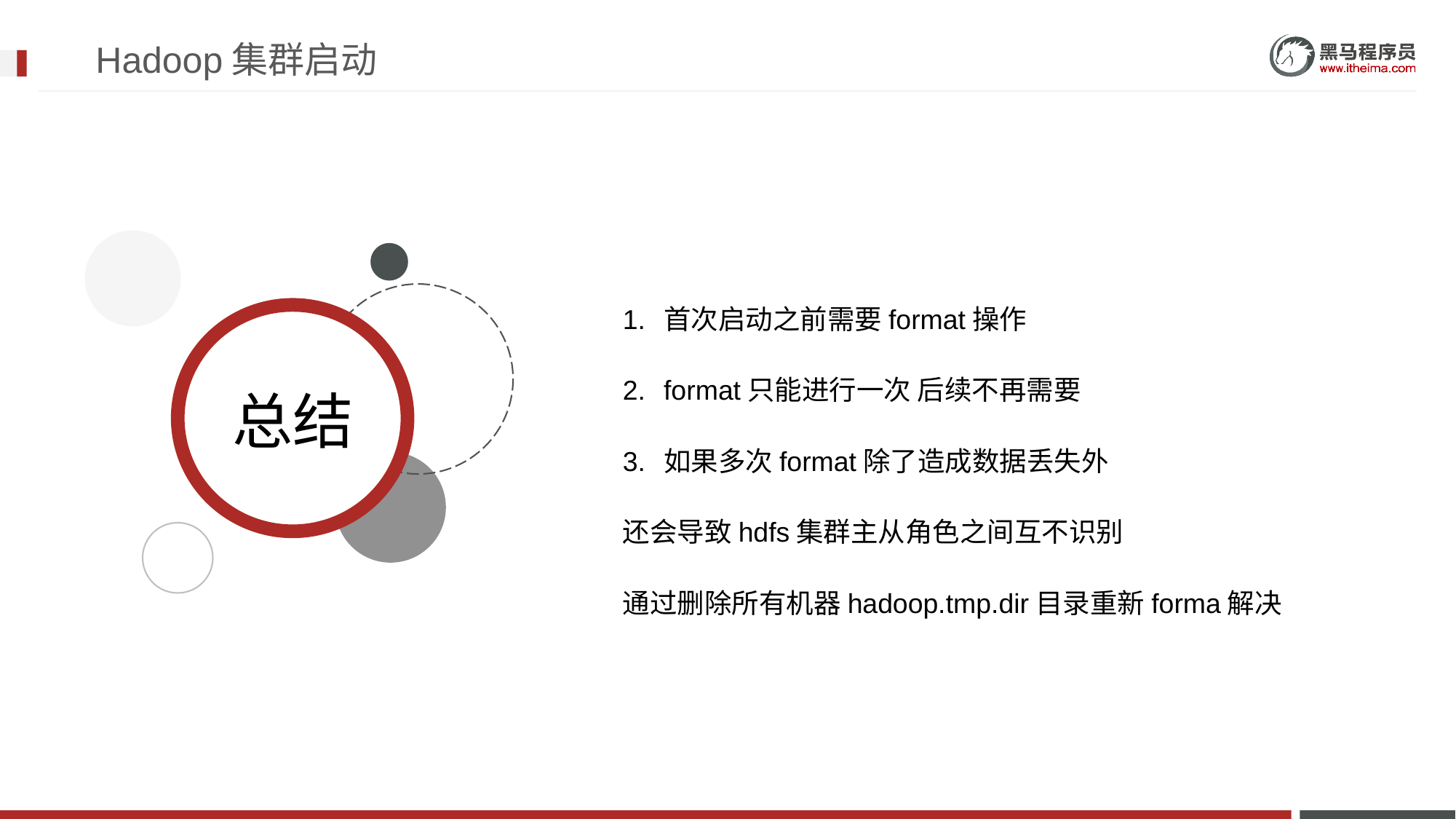

# Hadoop集群启动
首次启动之前需要format操作
format只能进行一次 后续不再需要
如果多次format除了造成数据丢失外
还会导致hdfs集群主从角色之间互不识别
通过删除所有机器hadoop.tmp.dir目录重新forma解决